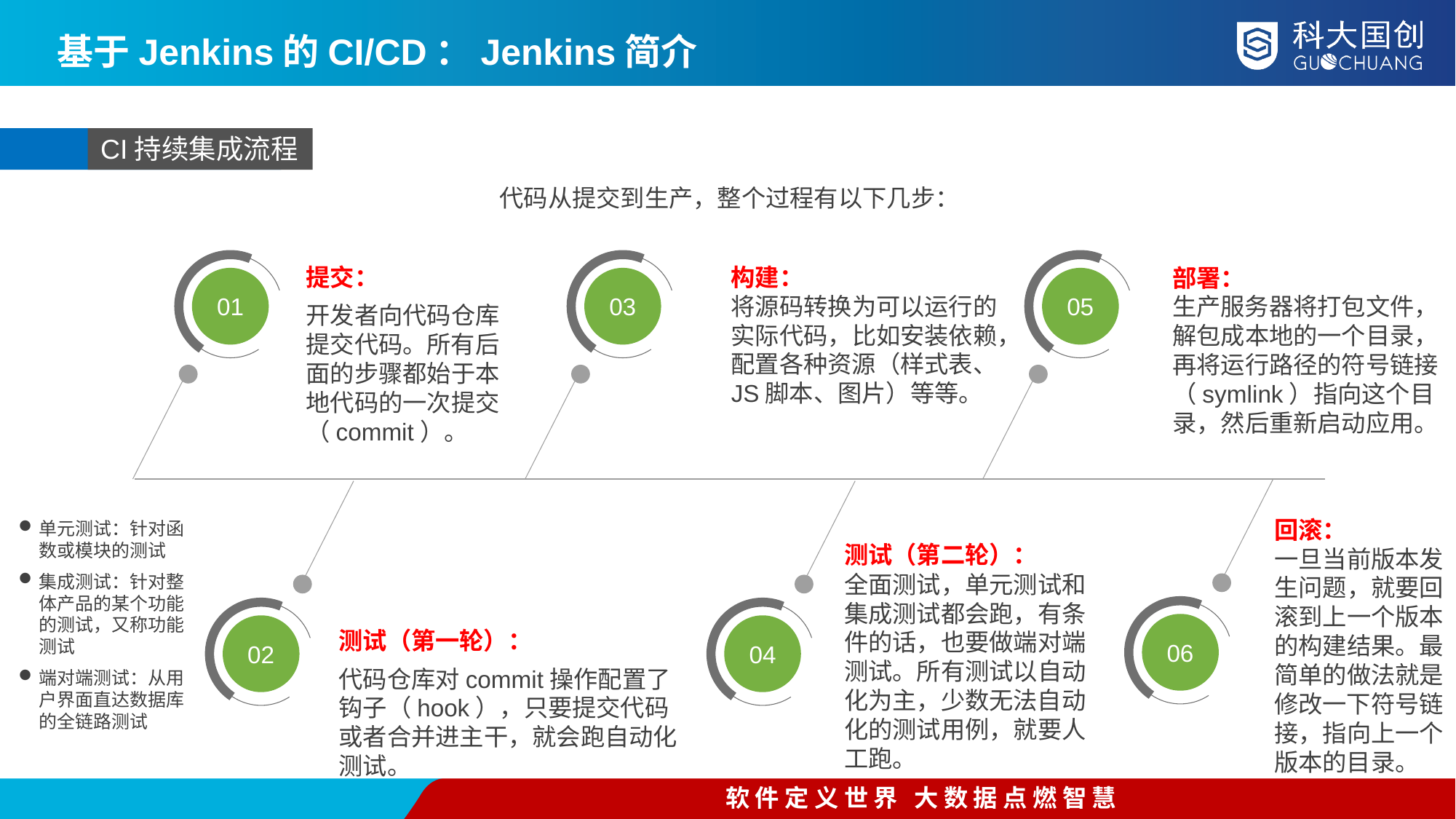

基于Jenkins的CI/CD：Jenkins简介
CI持续集成流程

代码从提交到生产，整个过程有以下几步：

提交：
开发者向代码仓库提交代码。所有后面的步骤都始于本地代码的一次提交（commit）。
构建：
将源码转换为可以运行的实际代码，比如安装依赖，配置各种资源（样式表、JS脚本、图片）等等。
部署：
生产服务器将打包文件，解包成本地的一个目录，再将运行路径的符号链接（symlink）指向这个目录，然后重新启动应用。
01
03
05

回滚：
一旦当前版本发生问题，就要回滚到上一个版本的构建结果。最简单的做法就是修改一下符号链接，指向上一个版本的目录。
单元测试：针对函数或模块的测试
集成测试：针对整体产品的某个功能的测试，又称功能测试
端对端测试：从用户界面直达数据库的全链路测试
测试（第二轮）：
全面测试，单元测试和集成测试都会跑，有条件的话，也要做端对端测试。所有测试以自动化为主，少数无法自动化的测试用例，就要人工跑。

06
02
04
测试（第一轮）：
代码仓库对commit操作配置了钩子（hook），只要提交代码或者合并进主干，就会跑自动化测试。